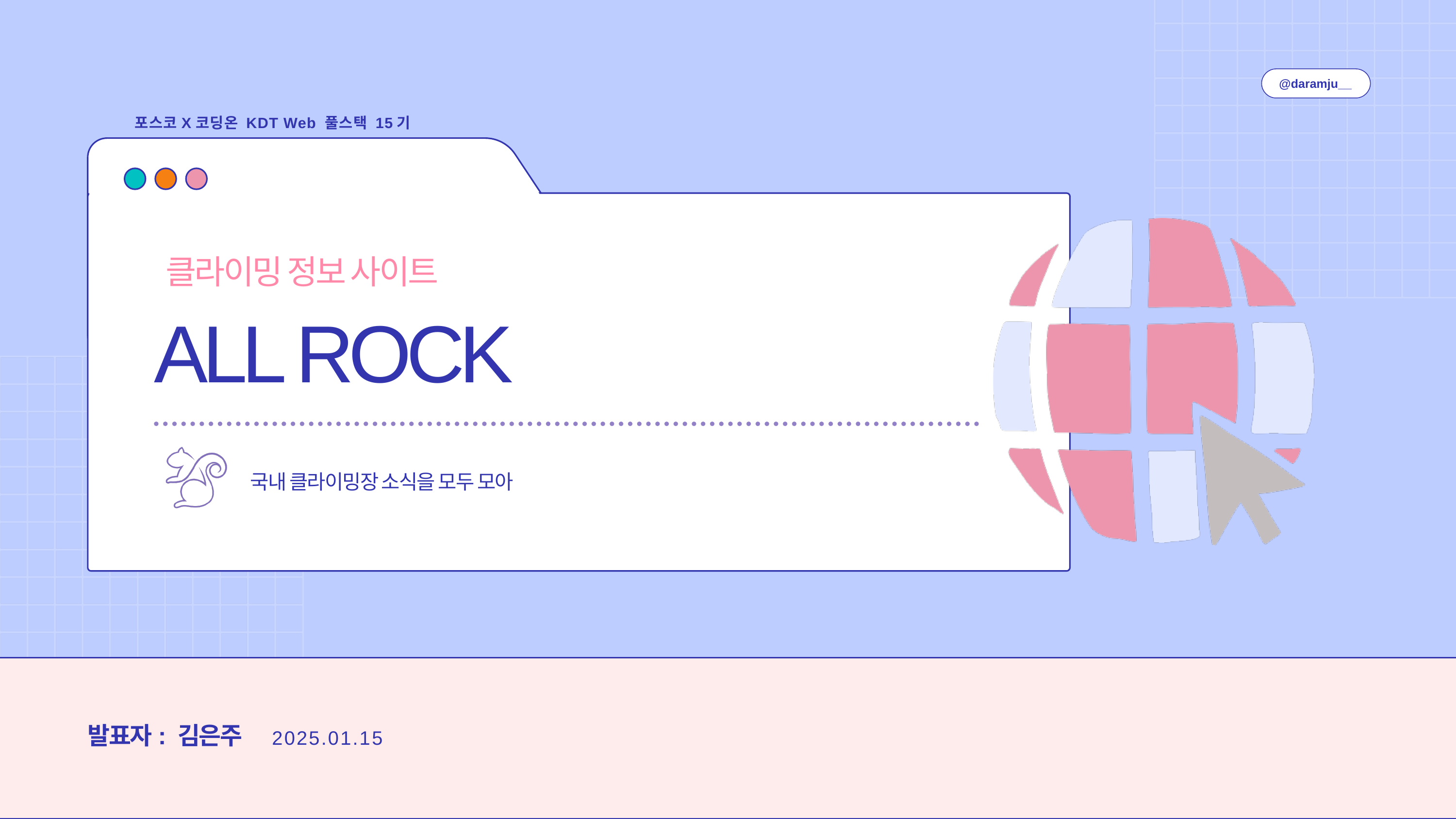

@daramju__

포스코X코딩온 KDT Web 풀스택 15기

클라이밍 정보 사이트
ALL ROCK

국내 클라이밍장 소식을 모두 모아

발표자: 김은주
2025.01.15